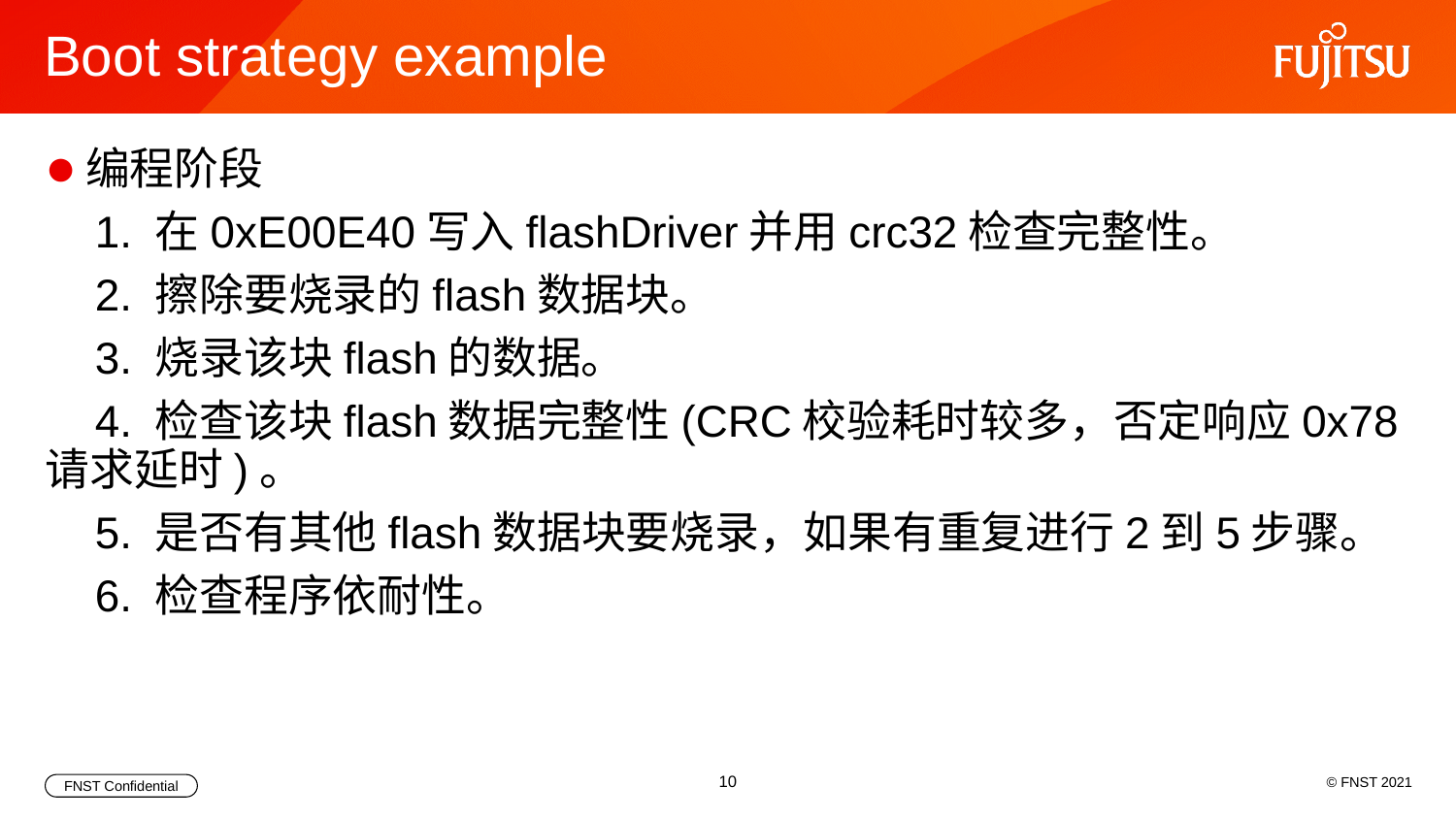

# Boot strategy example
编程阶段
    1. 在0xE00E40写入flashDriver并用crc32检查完整性。
    2. 擦除要烧录的flash数据块。
    3. 烧录该块flash的数据。
    4. 检查该块flash数据完整性(CRC校验耗时较多，否定响应0x78请求延时)。
    5. 是否有其他flash数据块要烧录，如果有重复进行2到5步骤。
    6. 检查程序依耐性。